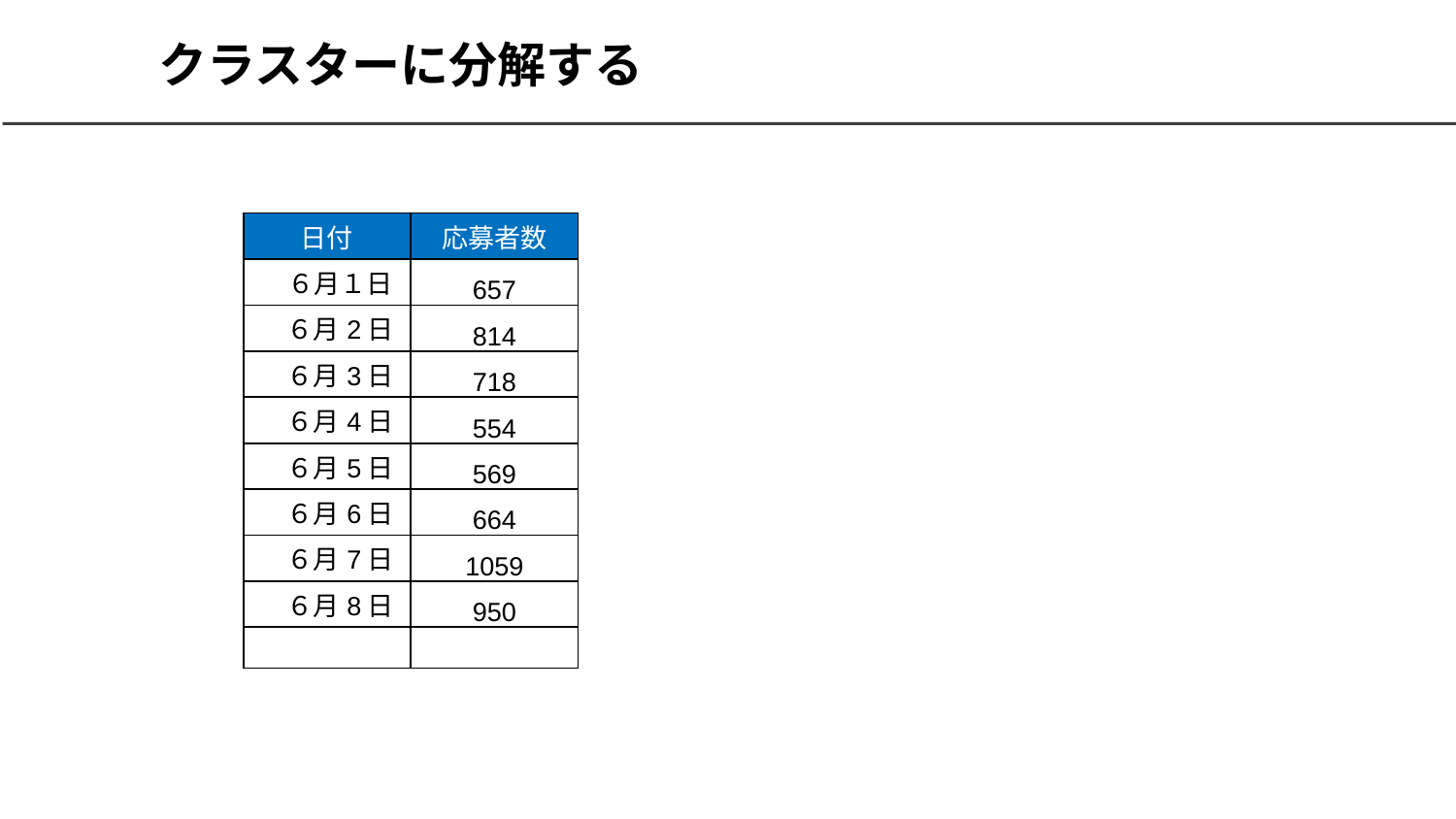

# クラスターに分解する
| 日付 | 応募者数 |
| --- | --- |
| ６月１日 | 657 |
| ６月2日 | 814 |
| ６月3日 | 718 |
| ６月4日 | 554 |
| ６月5日 | 569 |
| ６月6日 | 664 |
| ６月7日 | 1059 |
| ６月8日 | 950 |
|  |  |